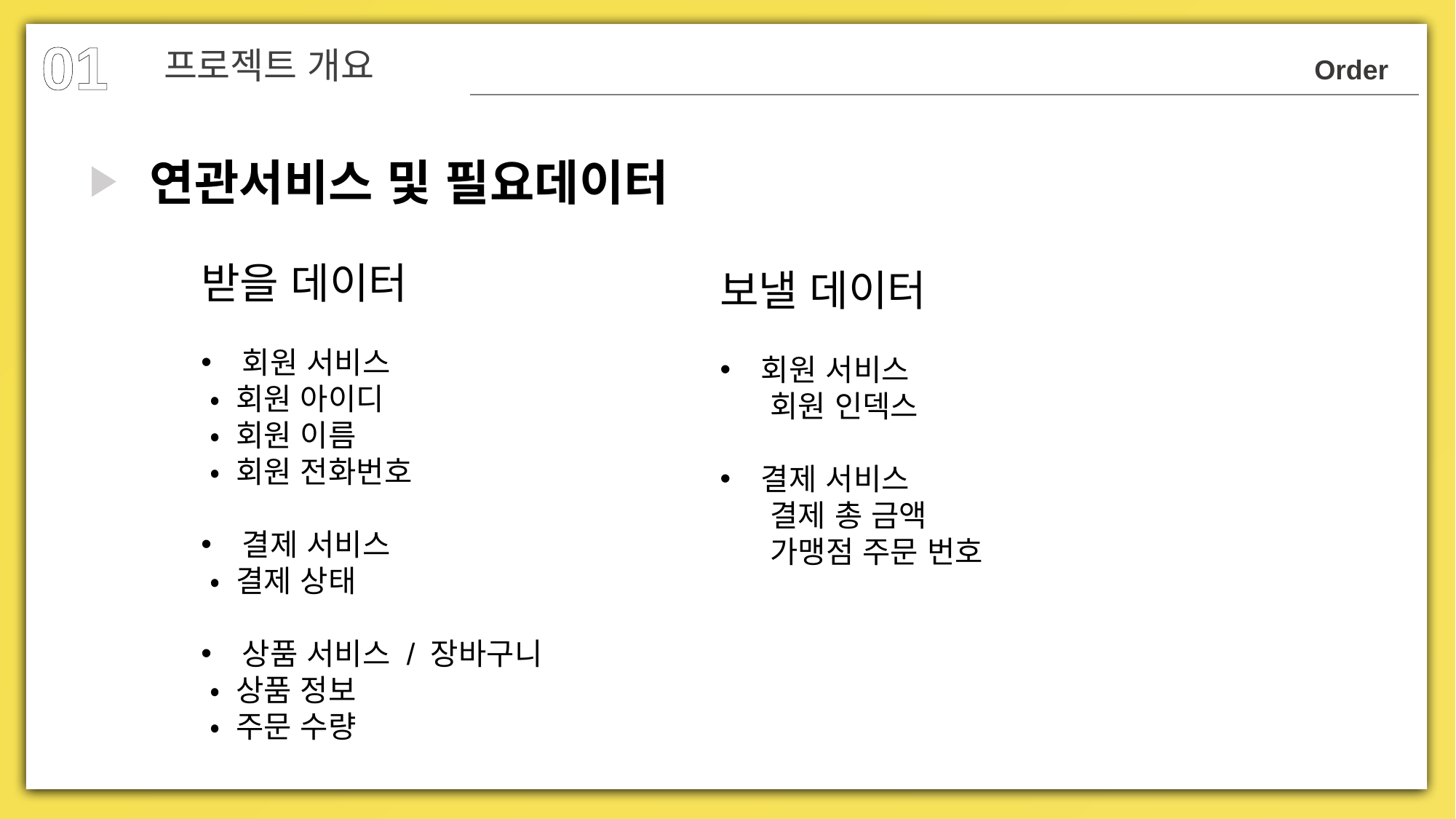

01

프로젝트 개요
Order
▶
연관서비스 및 필요데이터
받을 데이터

회원 서비스
 • 회원 아이디
 • 회원 이름
 • 회원 전화번호

결제 서비스
 • 결제 상태

상품 서비스 / 장바구니
 • 상품 정보
 • 주문 수량
보낼 데이터

회원 서비스
     회원 인덱스

결제 서비스
     결제 총 금액
     가맹점 주문 번호